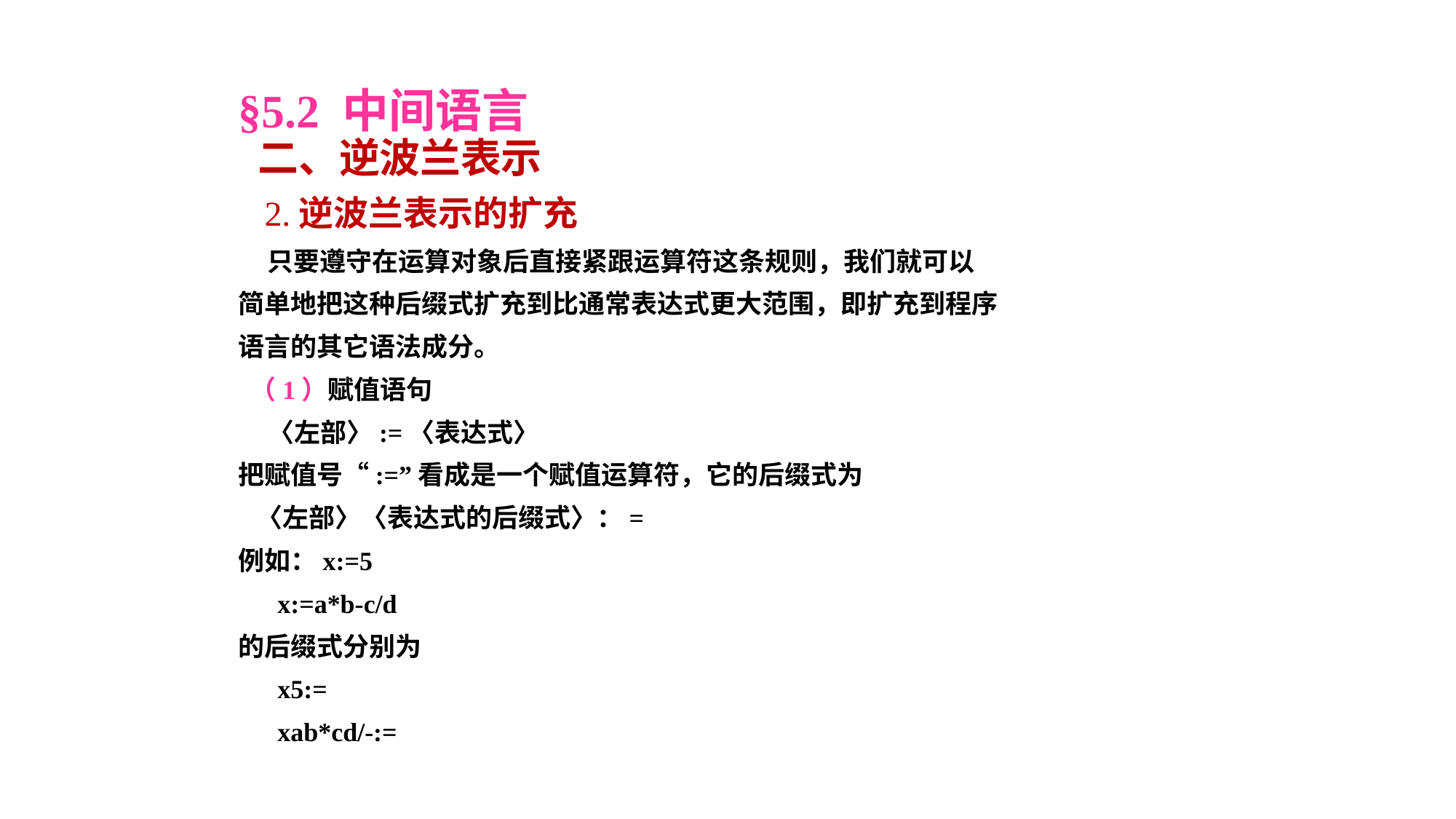

§5.2 中间语言
  二、逆波兰表示
    2.逆波兰表示的扩充
    只要遵守在运算对象后直接紧跟运算符这条规则，我们就可以
简单地把这种后缀式扩充到比通常表达式更大范围，即扩充到程序
语言的其它语法成分。
 （1）赋值语句
    〈左部〉:=〈表达式〉
把赋值号“:=”看成是一个赋值运算符，它的后缀式为
  〈左部〉〈表达式的后缀式〉：=
例如：x:=5
      x:=a*b-c/d
的后缀式分别为
      x5:=
      xab*cd/-:=